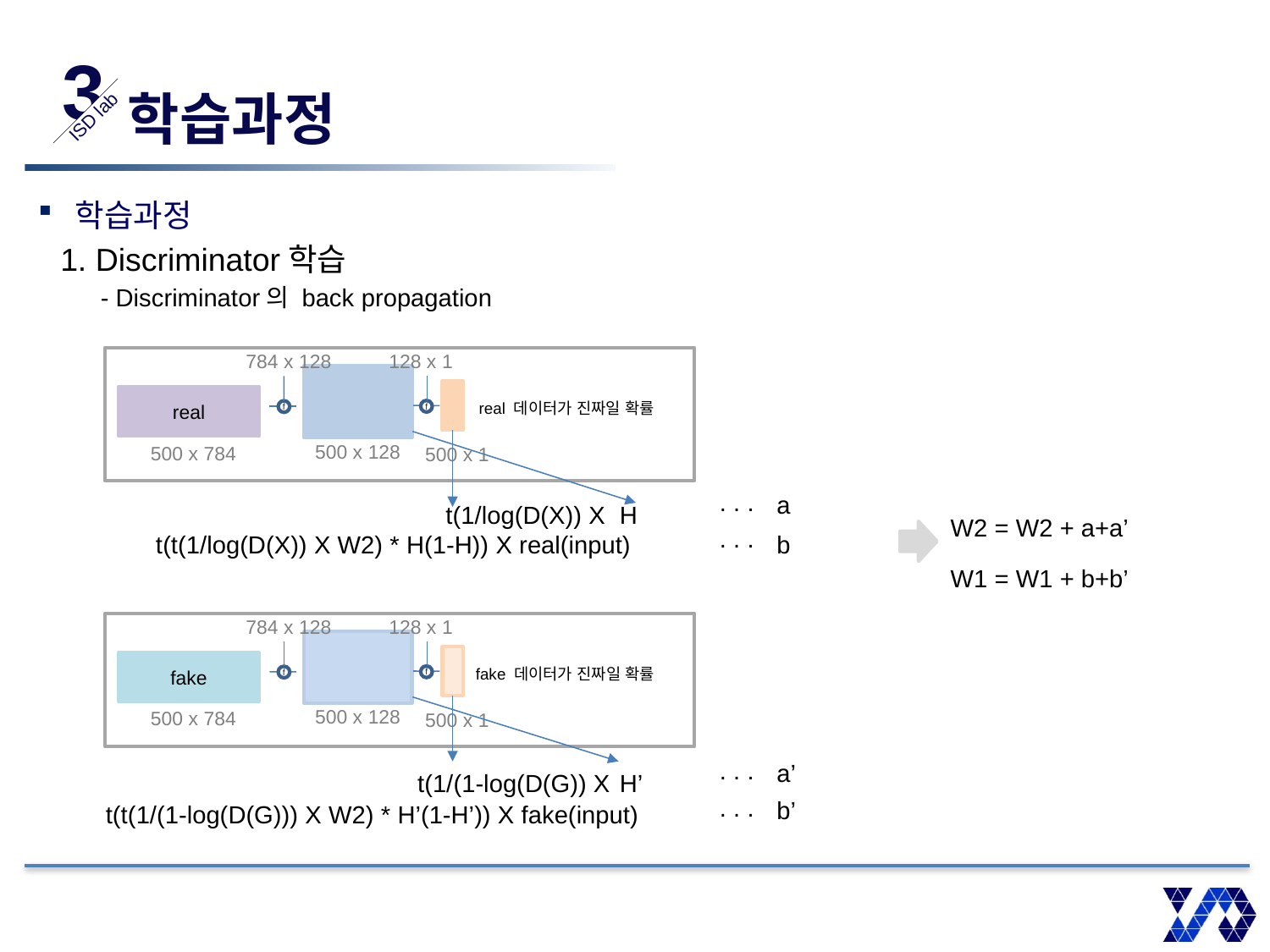

3

ISD lab
# 학습과정
학습과정
1. Discriminator학습
 - Discriminator의 back propagation

784 x 128
128 x 1

real
real 데이터가 진짜일 확률
f
f
500 x 128
500 x 784
500 x 1
. . .
a
H
t(1/log(D(X)) X
. . .
t(t(1/log(D(X)) X W2) * H(1-H)) X real(input)
b
W2 = W2 + a+a’

W1 = W1 + b+b’
784 x 128
128 x 1

fake
fake 데이터가 진짜일 확률
f
f
500 x 128
500 x 784
500 x 1
. . .
t(1/(1-log(D(G)) X
H’
. . .
t(t(1/(1-log(D(G))) X W2) * H’(1-H’)) X fake(input)
a’
b’